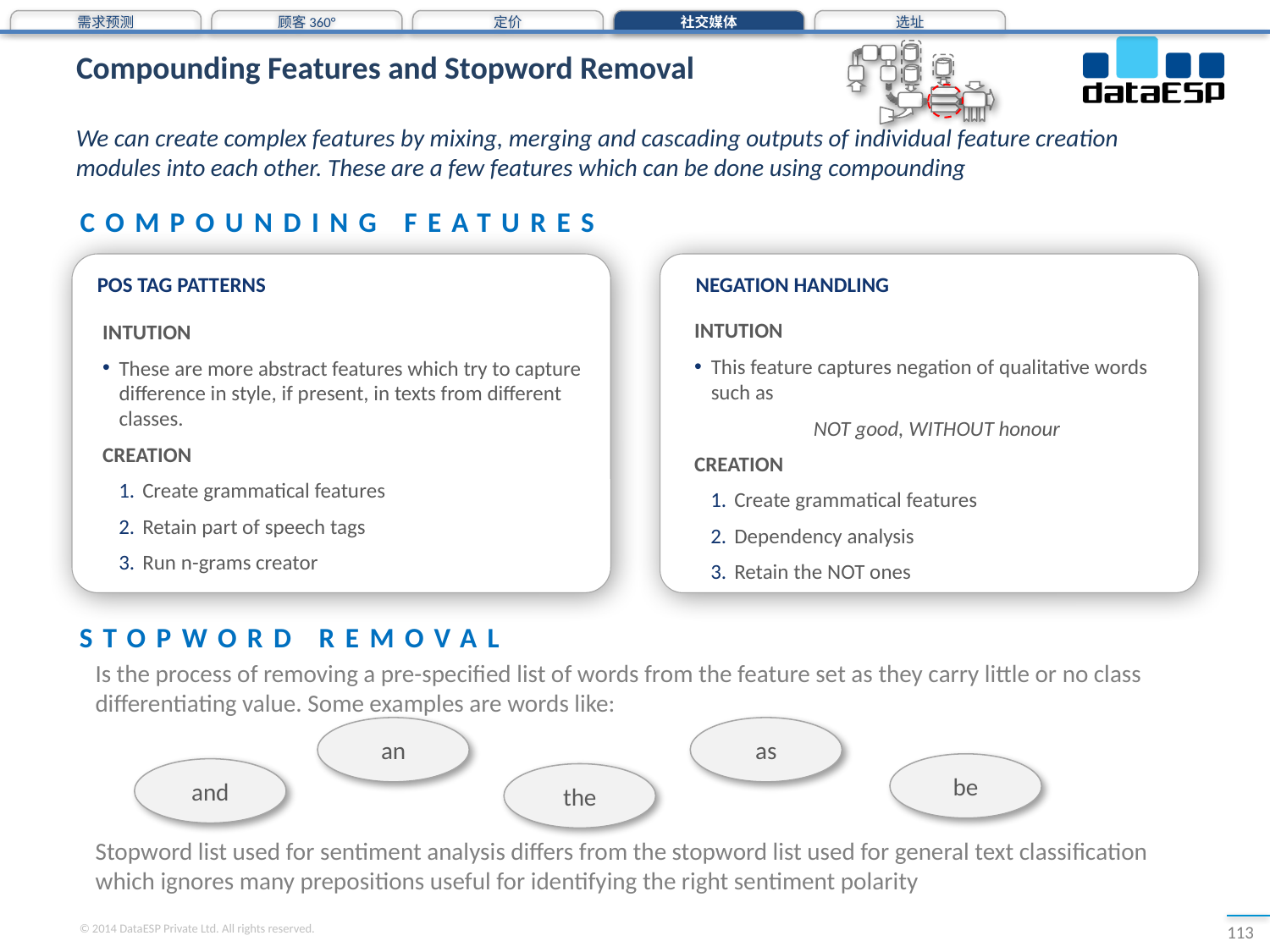

需求预测
顾客360°

定价
社交媒体
选址
# Compounding Features and Stopword Removal

We can create complex features by mixing, merging and cascading outputs of individual feature creation modules into each other. These are a few features which can be done using compounding
COMPOUNDING FEATURES

POS TAG PATTERNS
NEGATION HANDLING
INTUTION
This feature captures negation of qualitative words such as
NOT good, WITHOUT honour
CREATION
Create grammatical features
Dependency analysis
Retain the NOT ones
INTUTION
These are more abstract features which try to capture difference in style, if present, in texts from different classes.
CREATION
Create grammatical features
Retain part of speech tags
Run n-grams creator
STOPWORD REMOVAL
Is the process of removing a pre-specified list of words from the feature set as they carry little or no class differentiating value. Some examples are words like:
an
as
be
and
the
Stopword list used for sentiment analysis differs from the stopword list used for general text classification which ignores many prepositions useful for identifying the right sentiment polarity